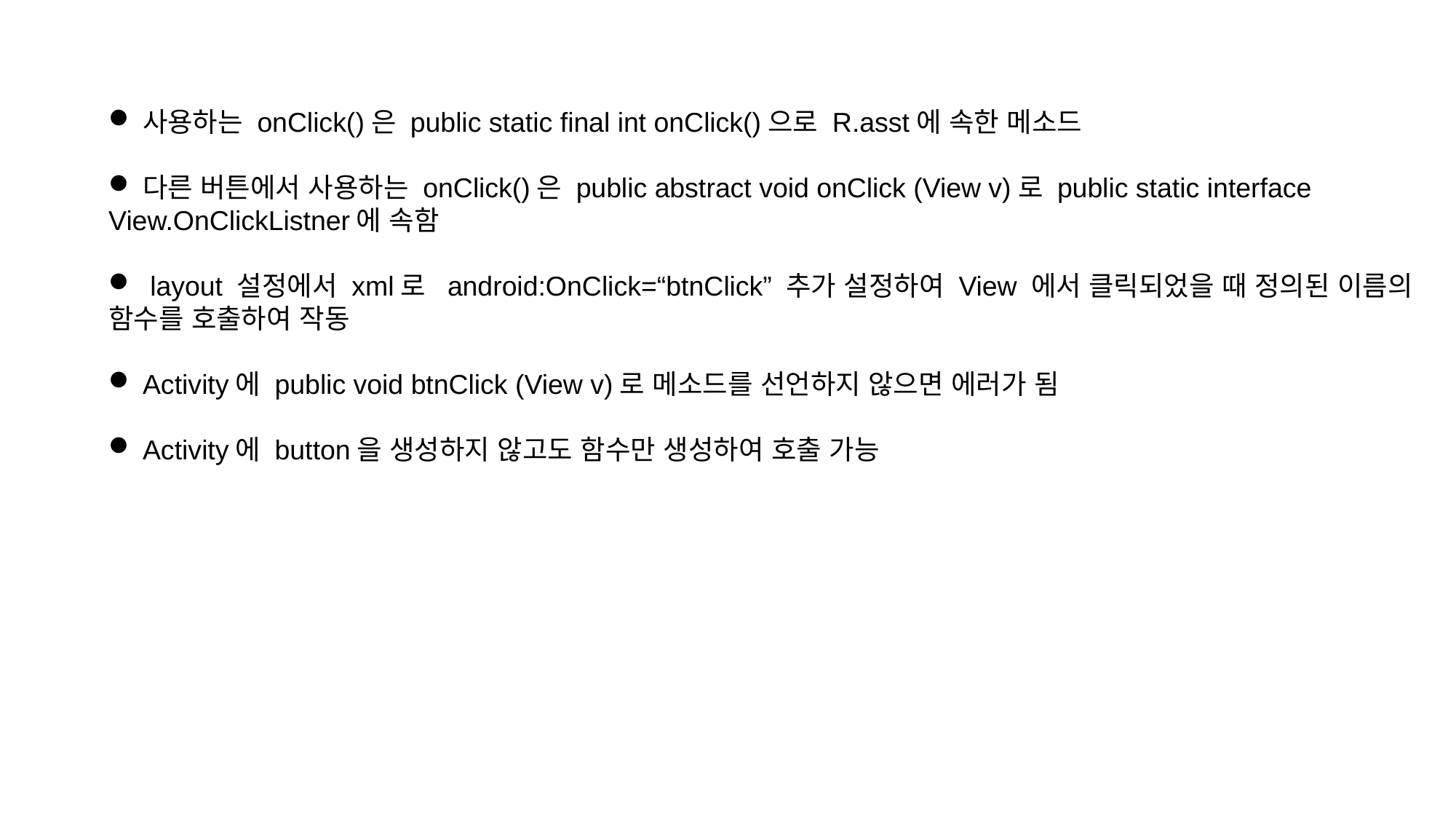

사용하는 onClick()은 public static final int onClick()으로 R.asst에 속한 메소드

다른 버튼에서 사용하는 onClick()은 public abstract void onClick (View v)로 public static interface
View.OnClickListner에 속함

 layout 설정에서 xml로  android:OnClick=“btnClick” 추가 설정하여 View 에서 클릭되었을 때 정의된 이름의
함수를 호출하여 작동

Activity에 public void btnClick (View v)로 메소드를 선언하지 않으면 에러가 됨

Activity에 button을 생성하지 않고도 함수만 생성하여 호출 가능